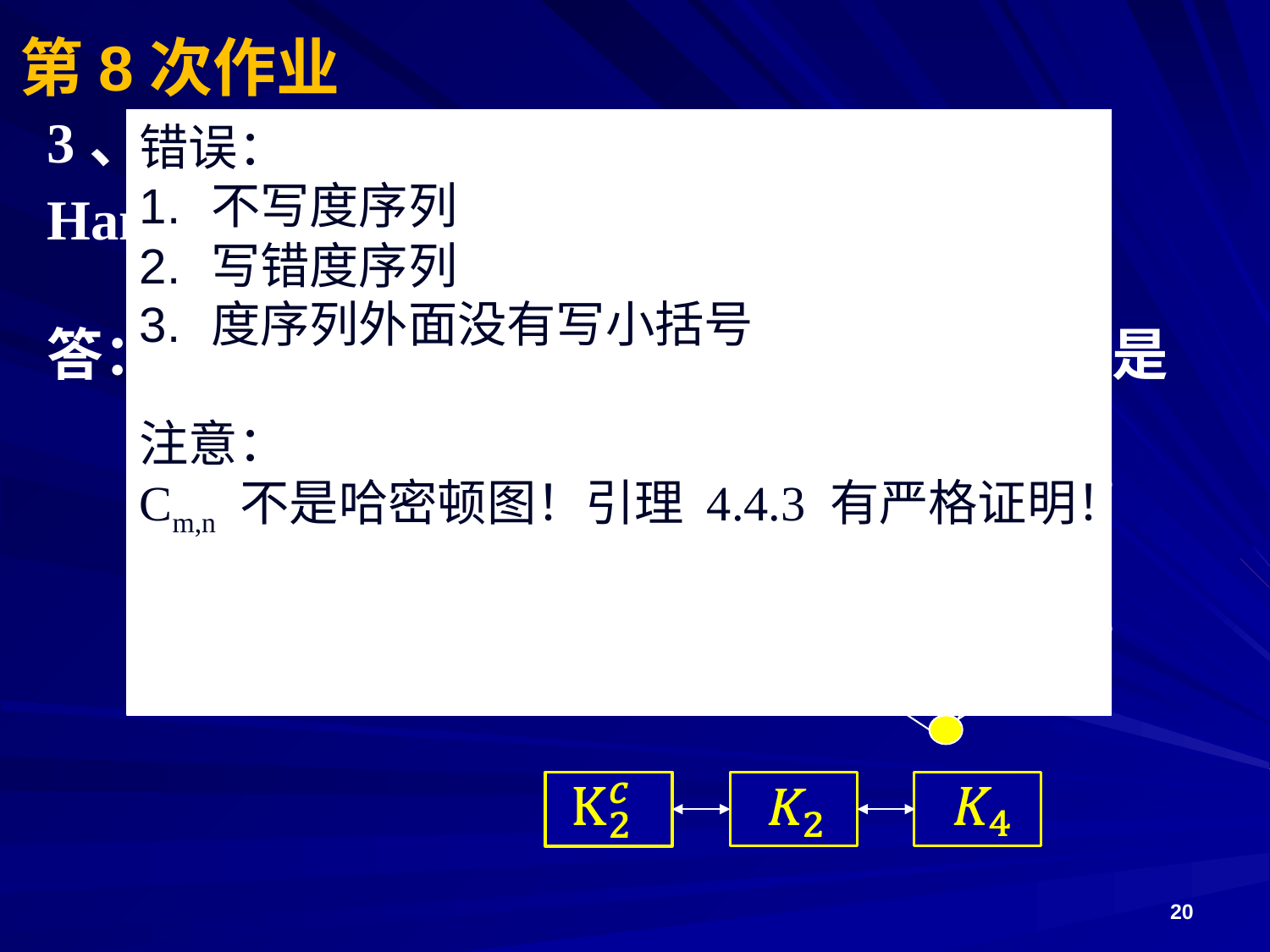

# 第8次作业
3、写出连接图C2,8的不减度序列，它是Hamilton图吗？

答：不减度序列为（2,2,5,5,5,5,7,7），不是
错误：
不写度序列
写错度序列
度序列外面没有写小括号

注意：
Cm,n 不是哈密顿图！引理 4.4.3 有严格证明！

20